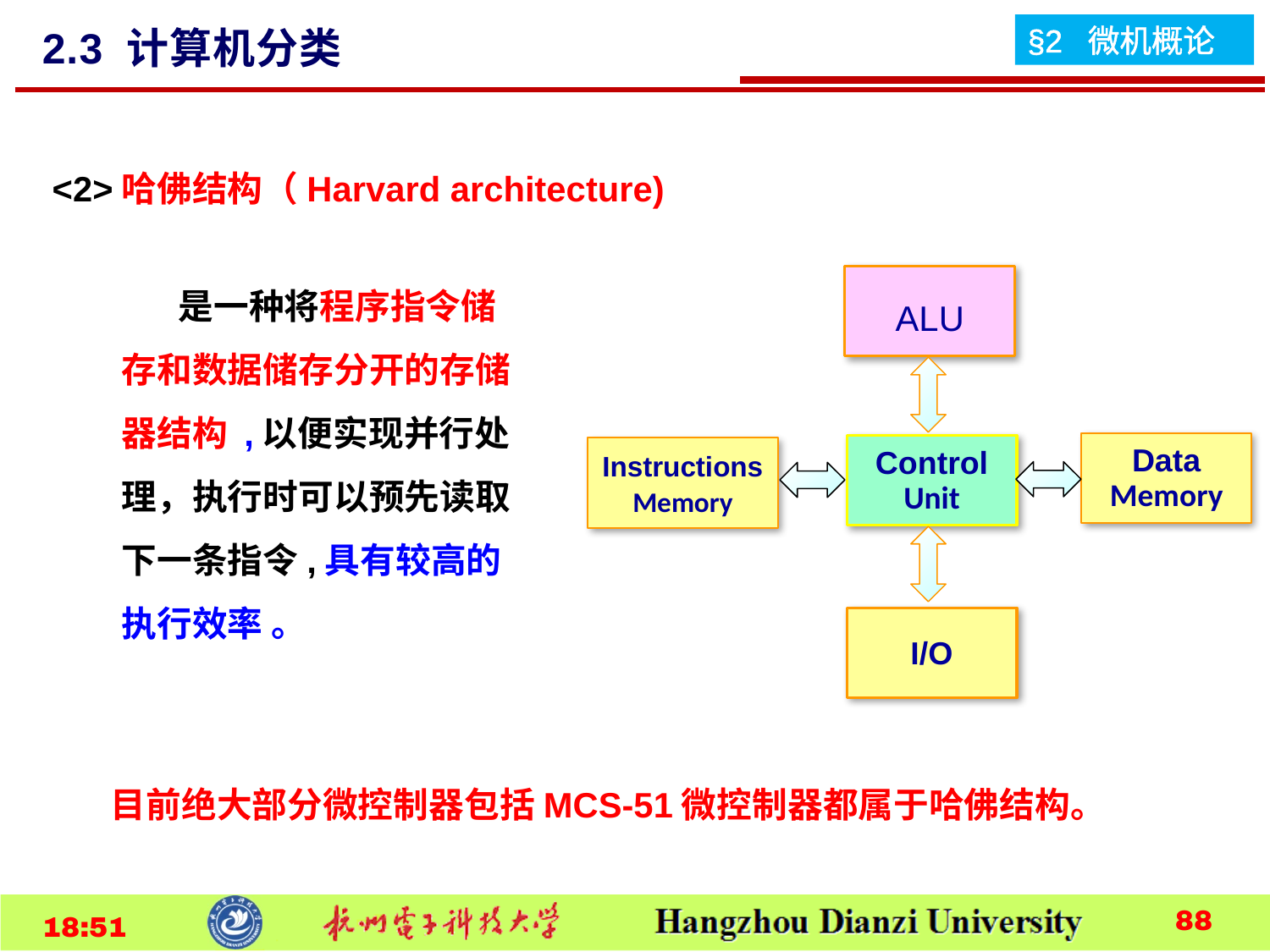

2.3 计算机分类
<2>哈佛结构（Harvard architecture)
      是一种将程序指令储存和数据储存分开的存储器结构 ,以便实现并行处理，执行时可以预先读取下一条指令,具有较高的执行效率 。
ALU

Data
Memory
Control
Unit
Instructions
Memory

I/O
     目前绝大部分微控制器包括MCS-51微控制器都属于哈佛结构。